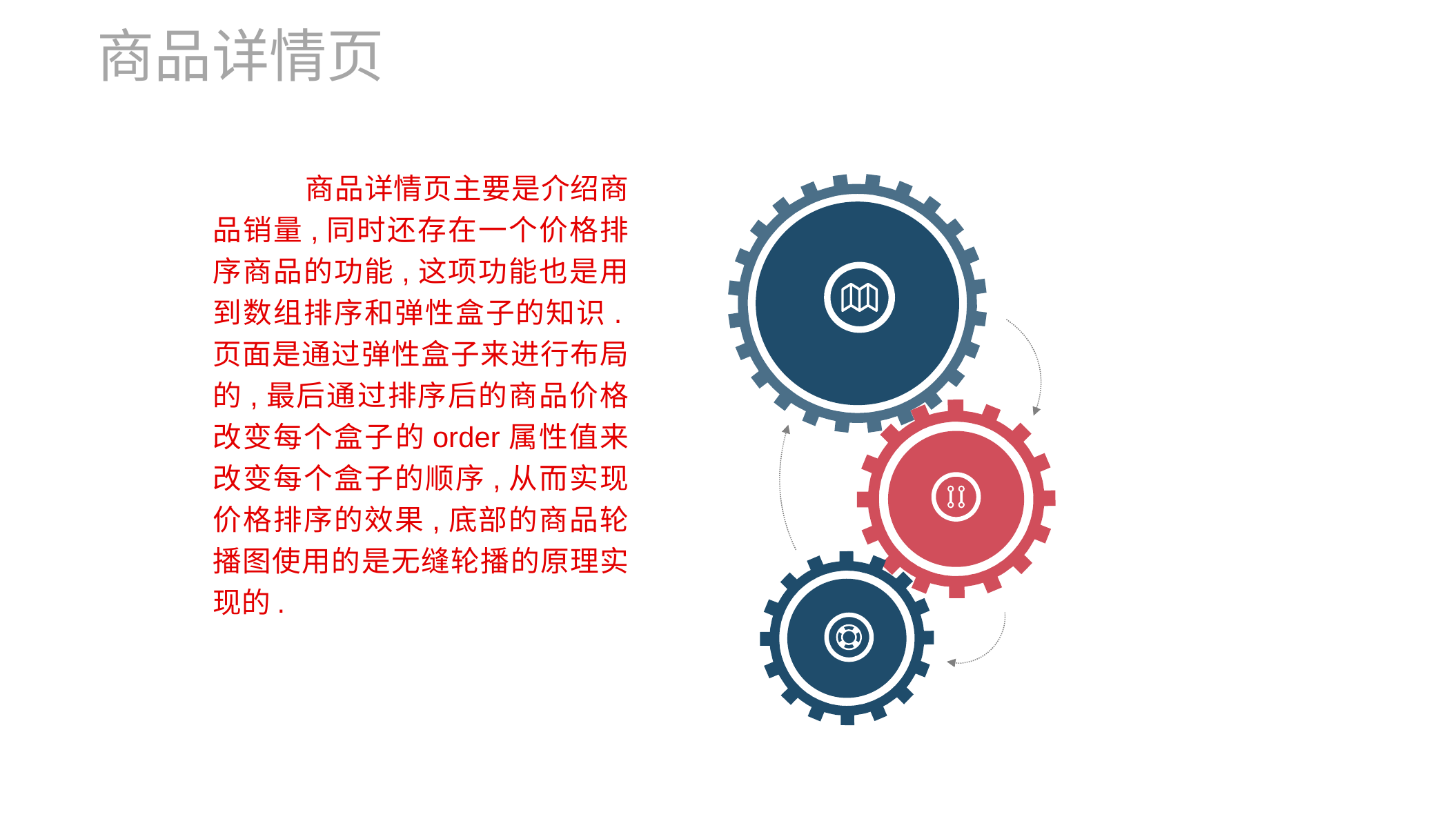

商品详情页
             商品详情页主要是介绍商品销量,同时还存在一个价格排序商品的功能,这项功能也是用到数组排序和弹性盒子的知识.页面是通过弹性盒子来进行布局的,最后通过排序后的商品价格改变每个盒子的order属性值来改变每个盒子的顺序,从而实现价格排序的效果,底部的商品轮播图使用的是无缝轮播的原理实现的.